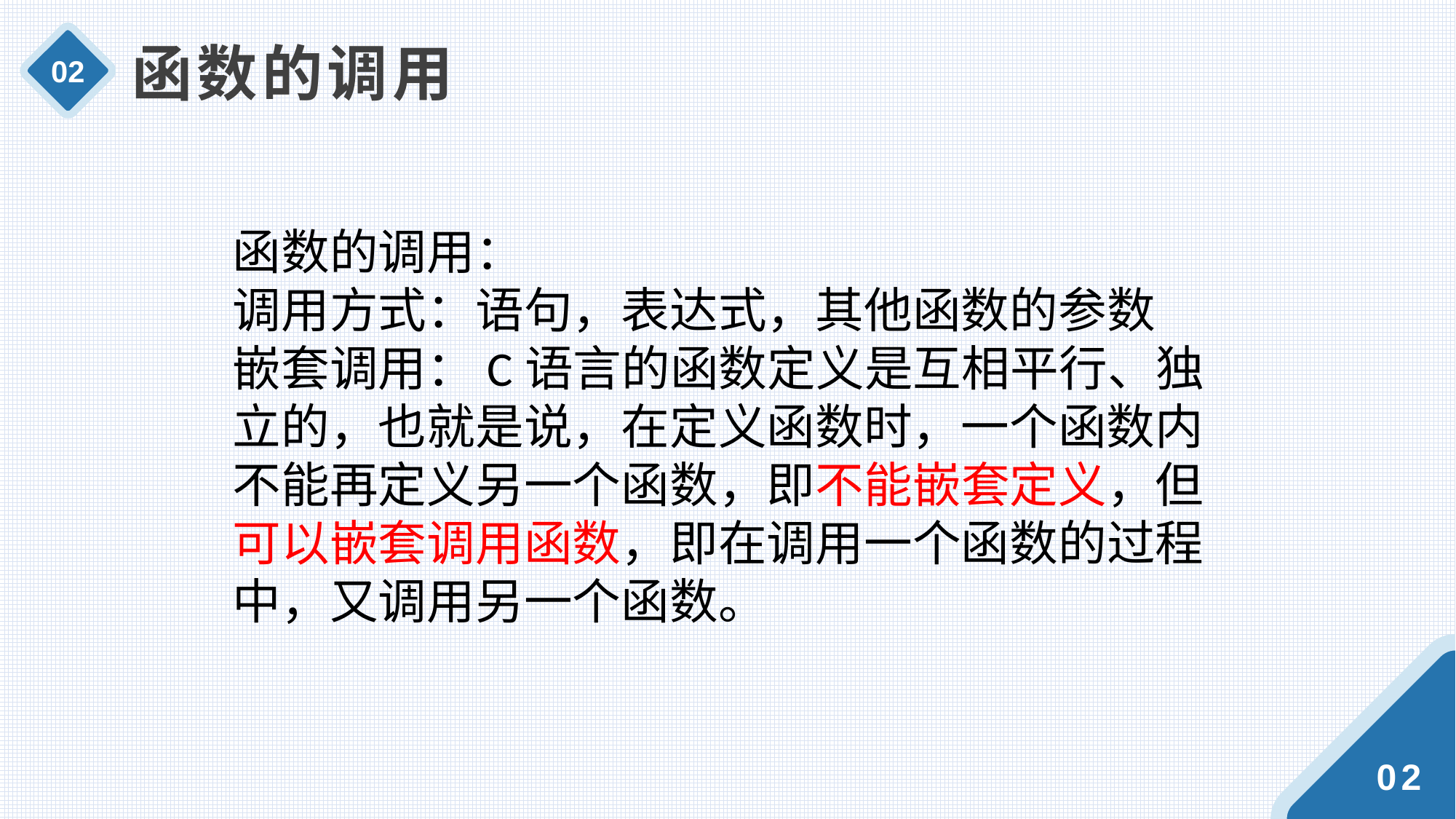

函数的调用

02
函数的调用：
调用方式：语句，表达式，其他函数的参数
嵌套调用：C语言的函数定义是互相平行、独立的，也就是说，在定义函数时，一个函数内不能再定义另一个函数，即不能嵌套定义，但可以嵌套调用函数，即在调用一个函数的过程中，又调用另一个函数。

02